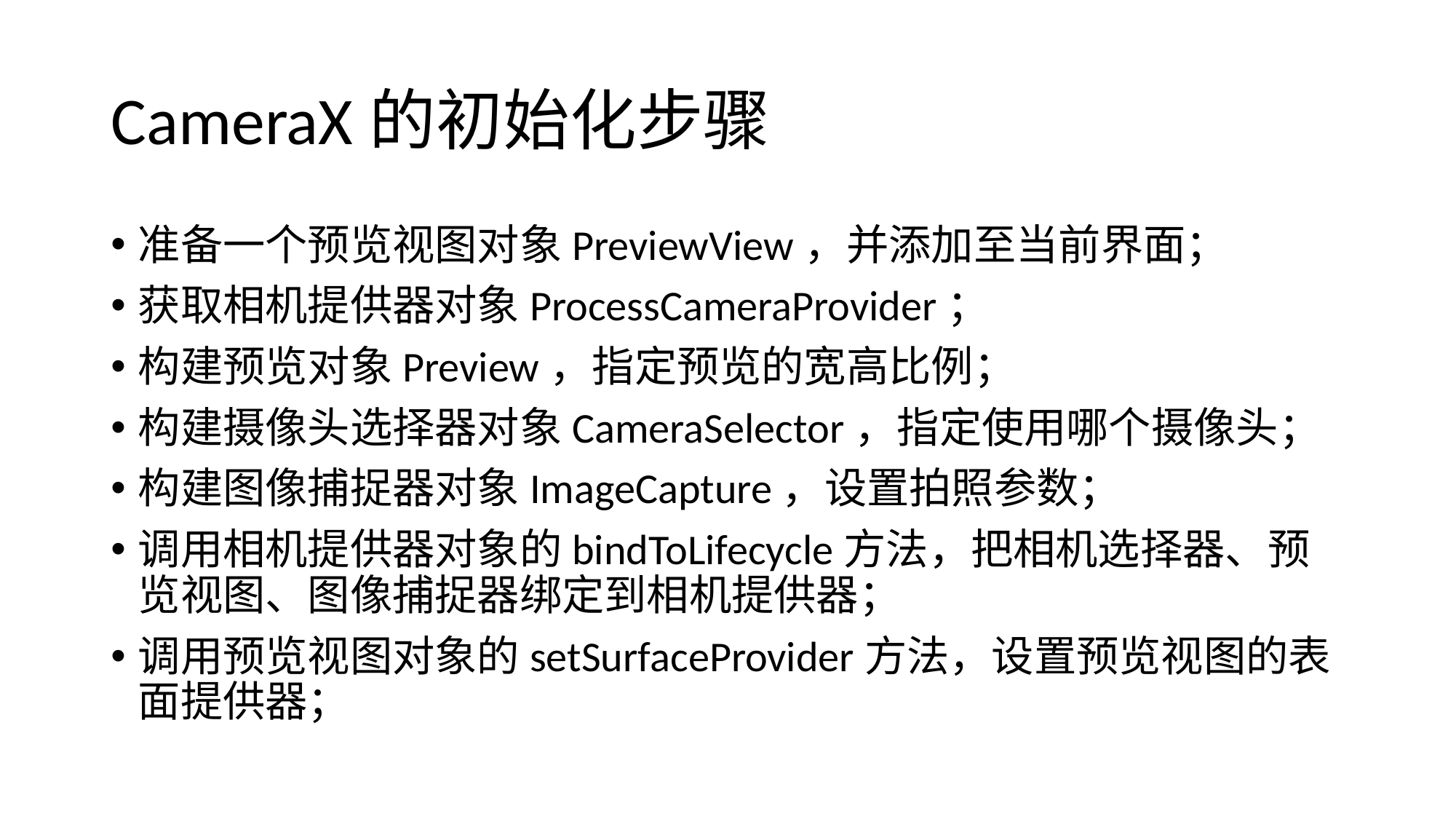

# CameraX的初始化步骤
准备一个预览视图对象PreviewView，并添加至当前界面；
获取相机提供器对象ProcessCameraProvider；
构建预览对象Preview，指定预览的宽高比例；
构建摄像头选择器对象CameraSelector，指定使用哪个摄像头；
构建图像捕捉器对象ImageCapture，设置拍照参数；
调用相机提供器对象的bindToLifecycle方法，把相机选择器、预览视图、图像捕捉器绑定到相机提供器；
调用预览视图对象的setSurfaceProvider方法，设置预览视图的表面提供器；